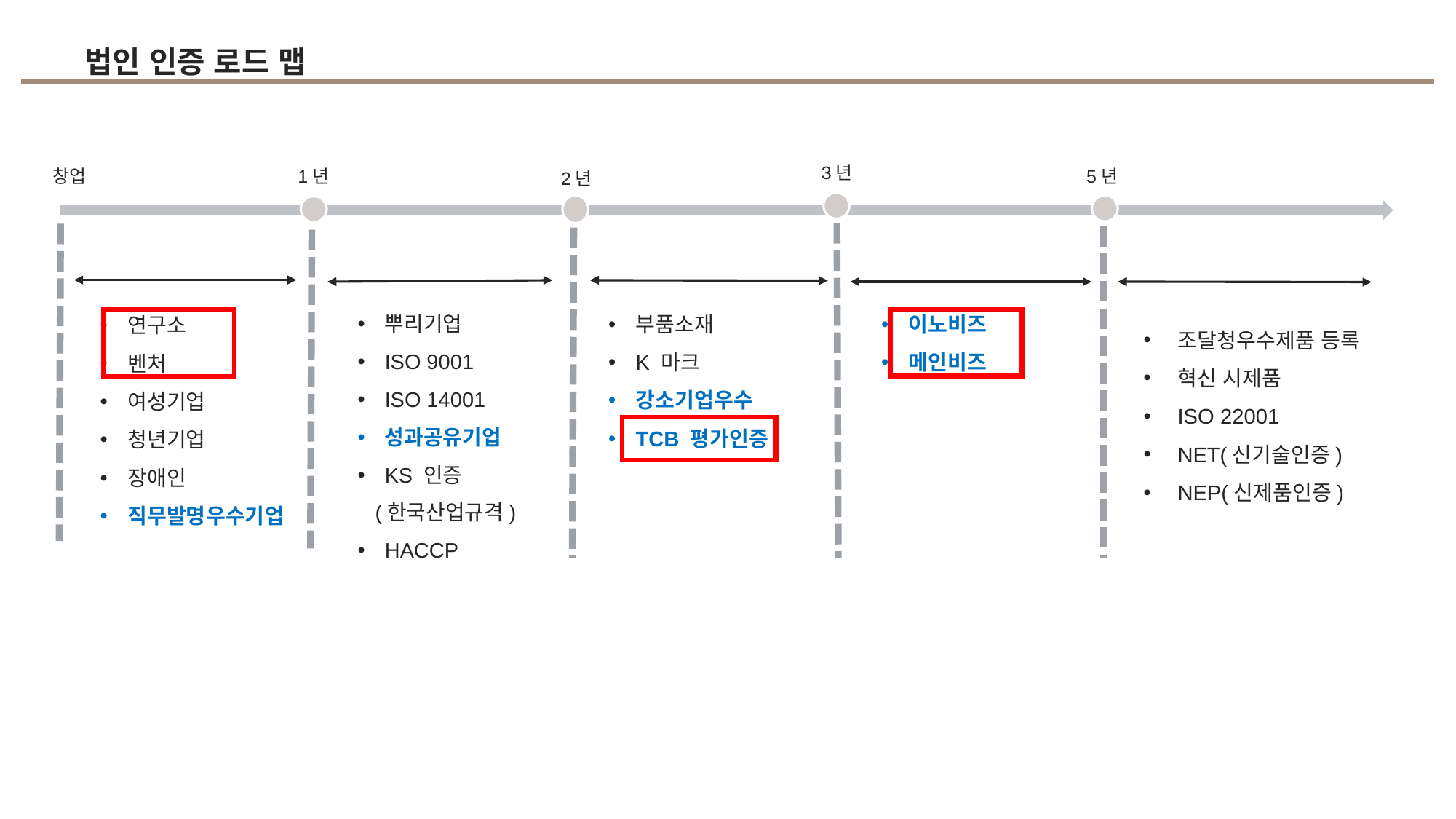

법인 인증 로드 맵
3년

1년

창업

5년

2년

뿌리기업
ISO 9001
ISO 14001
성과공유기업
KS 인증
   (한국산업규격)
HACCP

부품소재
K 마크
강소기업우수
TCB 평가인증
이노비즈
메인비즈
조달청우수제품 등록
혁신 시제품
ISO 22001
NET(신기술인증)
NEP(신제품인증)
연구소
벤처
여성기업
청년기업
장애인
직무발명우수기업